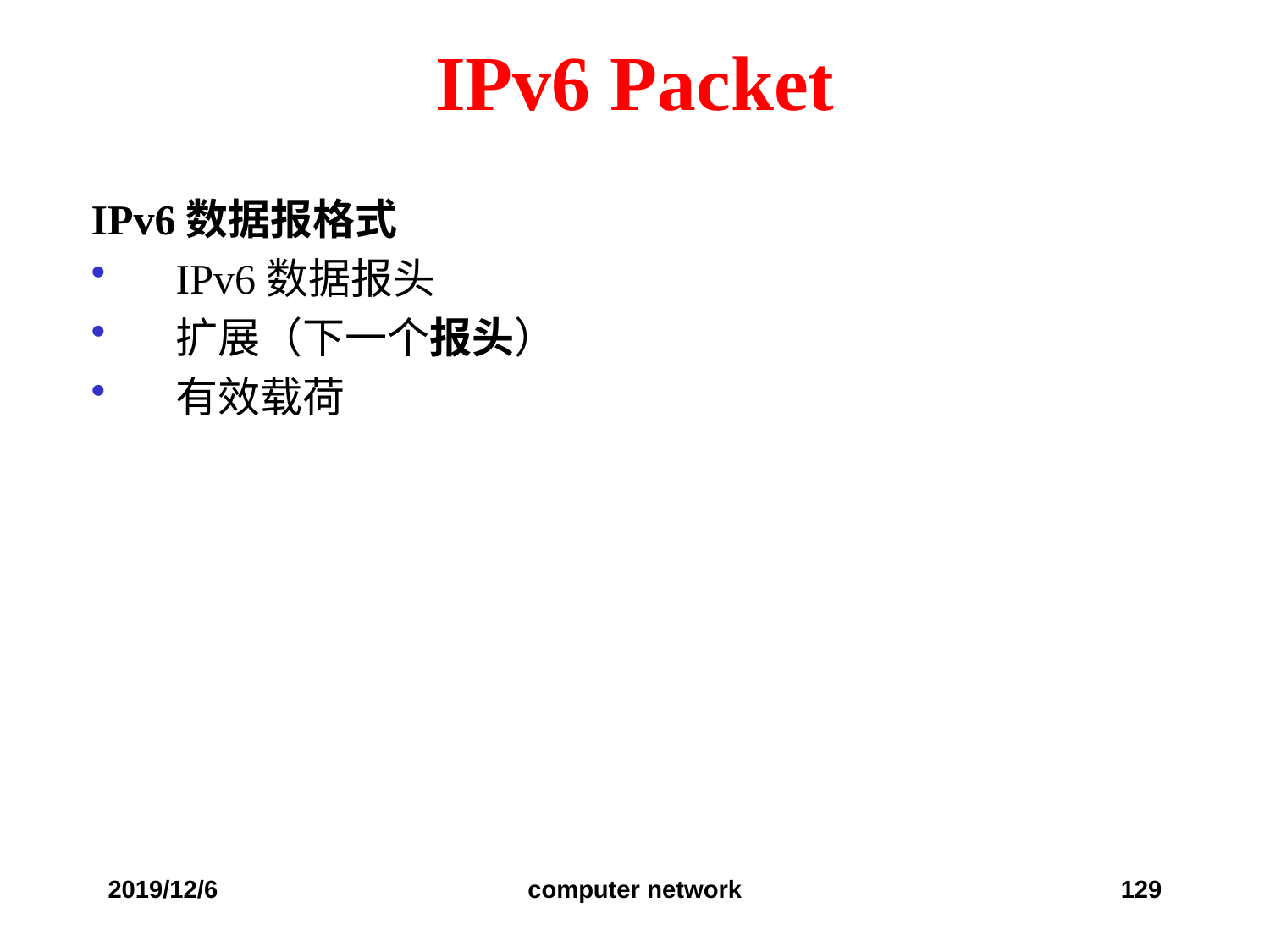

# IPv6 Packet
IPv6数据报格式
IPv6数据报头
扩展（下一个报头）
有效载荷
2019/12/6
computer network
129